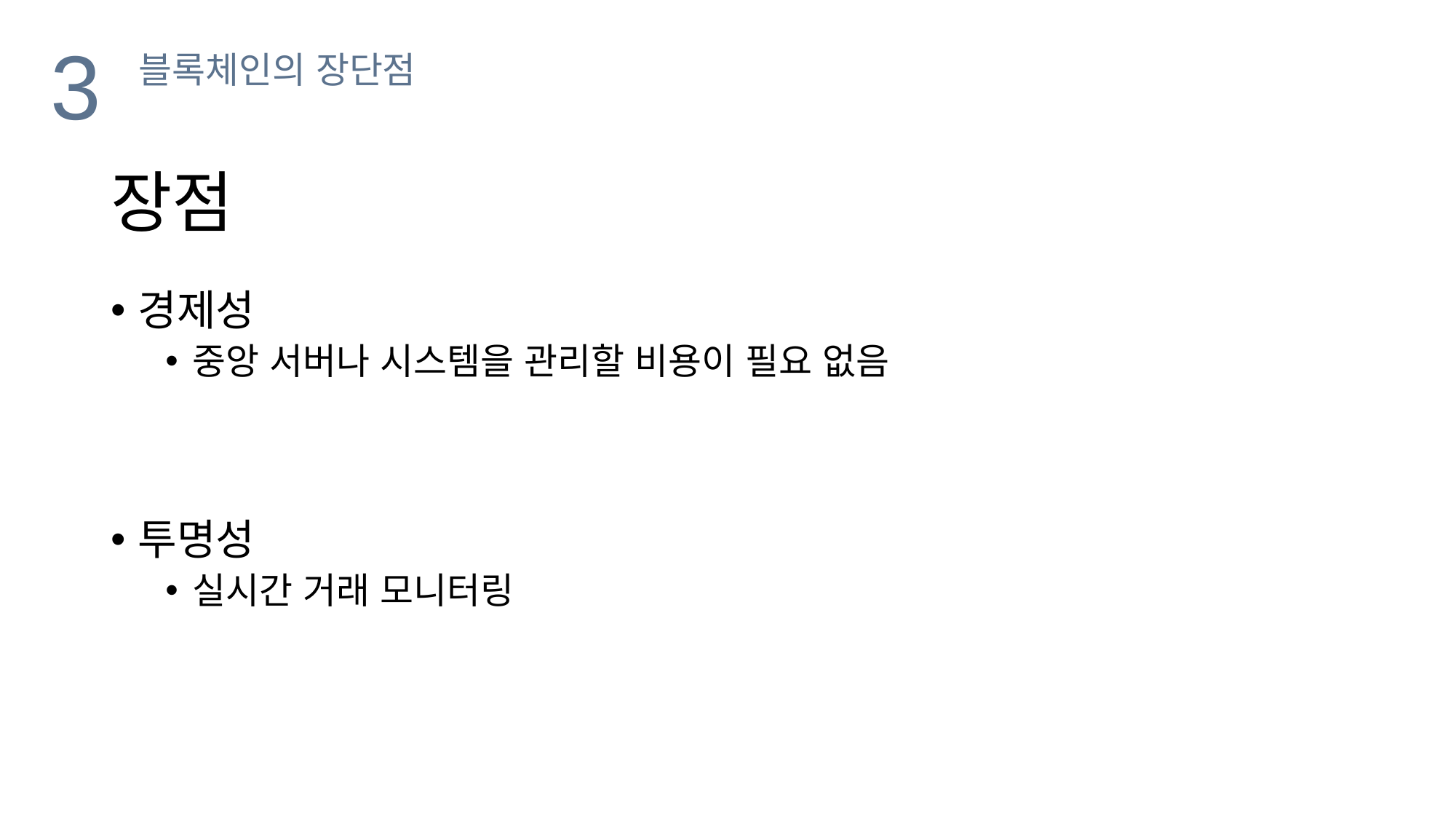

3
블록체인의 장단점
# 장점

경제성
중앙 서버나 시스템을 관리할 비용이 필요 없음

투명성
실시간 거래 모니터링